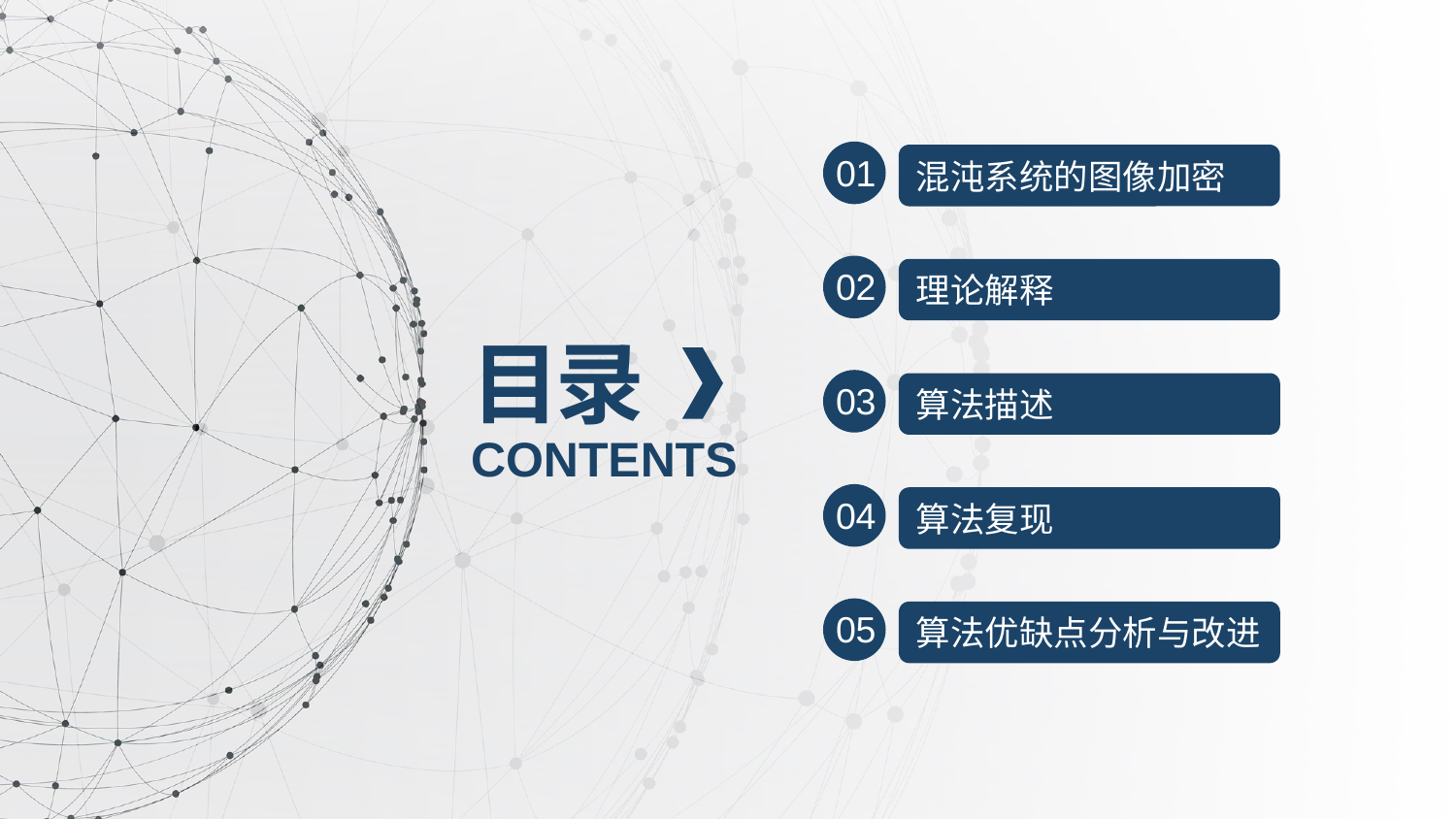

01
混沌系统的图像加密

02
理论解释
目录

03
算法描述
CONTENTS

04
算法复现

05
算法优缺点分析与改进